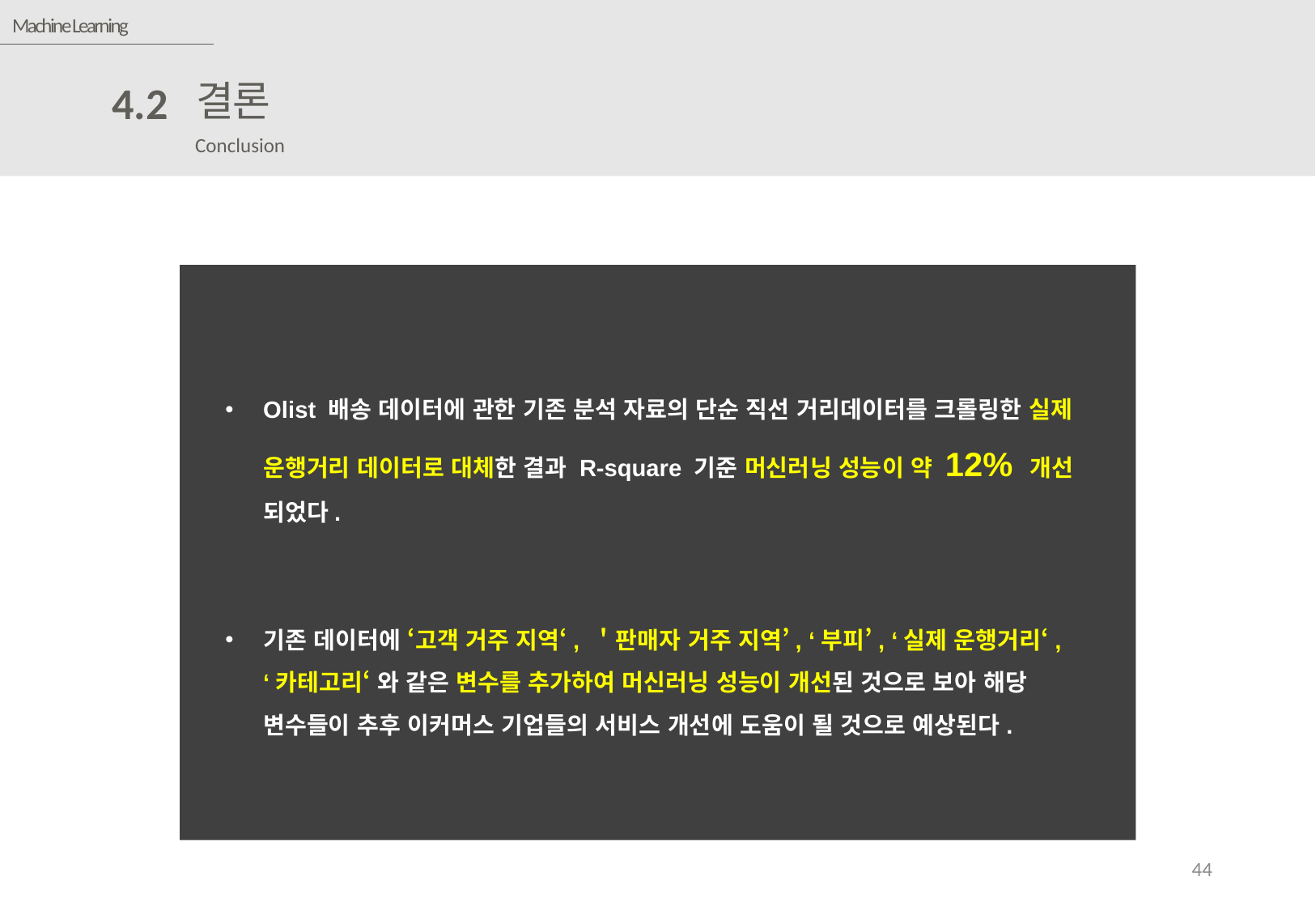

Machine Learning
결론
4.2
Conclusion

Olist 배송 데이터에 관한 기존 분석 자료의 단순 직선 거리데이터를 크롤링한 실제 운행거리 데이터로 대체한 결과 R-square 기준 머신러닝 성능이 약 12% 개선 되었다.

기존 데이터에 ‘고객 거주 지역‘, ＇판매자 거주 지역’, ‘부피’, ‘실제 운행거리‘, ‘카테고리‘ 와 같은 변수를 추가하여 머신러닝 성능이 개선된 것으로 보아 해당 변수들이 추후 이커머스 기업들의 서비스 개선에 도움이 될 것으로 예상된다.
44